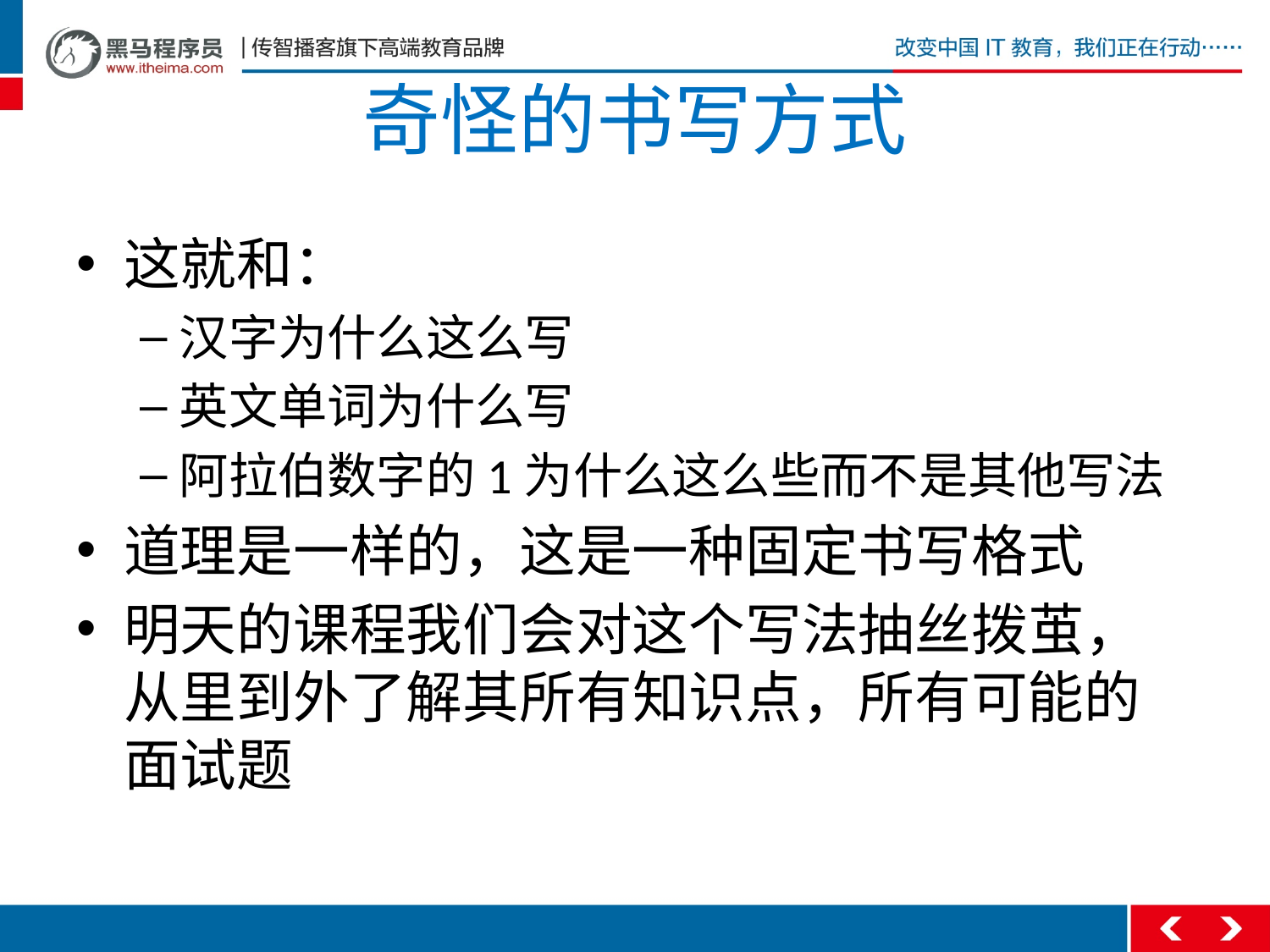

# 奇怪的书写方式
这就和：
汉字为什么这么写
英文单词为什么写
阿拉伯数字的1为什么这么些而不是其他写法
道理是一样的，这是一种固定书写格式
明天的课程我们会对这个写法抽丝拨茧，从里到外了解其所有知识点，所有可能的面试题